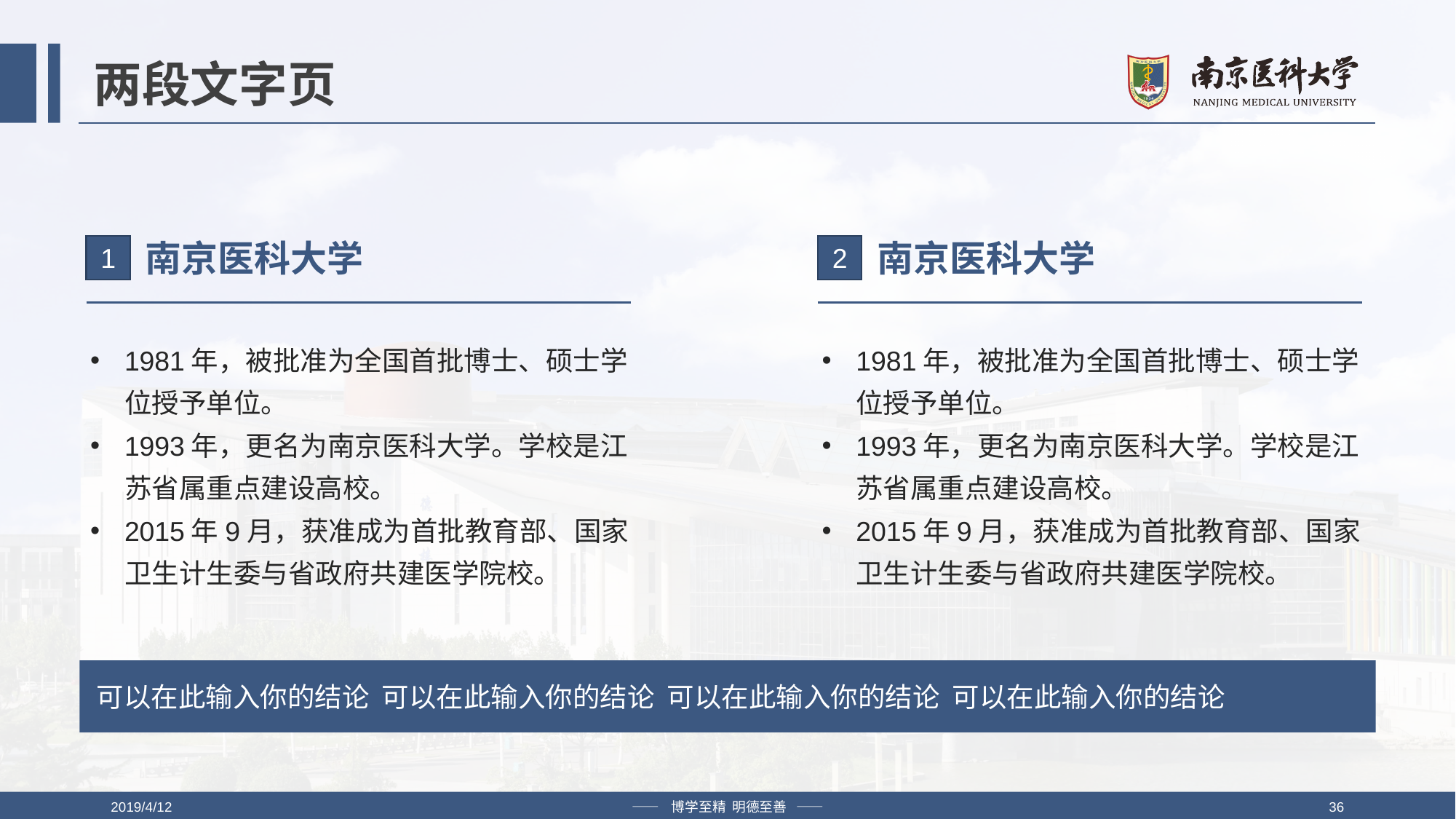

# 两段文字页
南京医科大学
南京医科大学
1
2
1981年，被批准为全国首批博士、硕士学位授予单位。
1993年，更名为南京医科大学。学校是江苏省属重点建设高校。
2015年9月，获准成为首批教育部、国家卫生计生委与省政府共建医学院校。
1981年，被批准为全国首批博士、硕士学位授予单位。
1993年，更名为南京医科大学。学校是江苏省属重点建设高校。
2015年9月，获准成为首批教育部、国家卫生计生委与省政府共建医学院校。
可以在此输入你的结论  可以在此输入你的结论  可以在此输入你的结论  可以在此输入你的结论
2019/4/12
——   博学至精  明德至善   ——
36